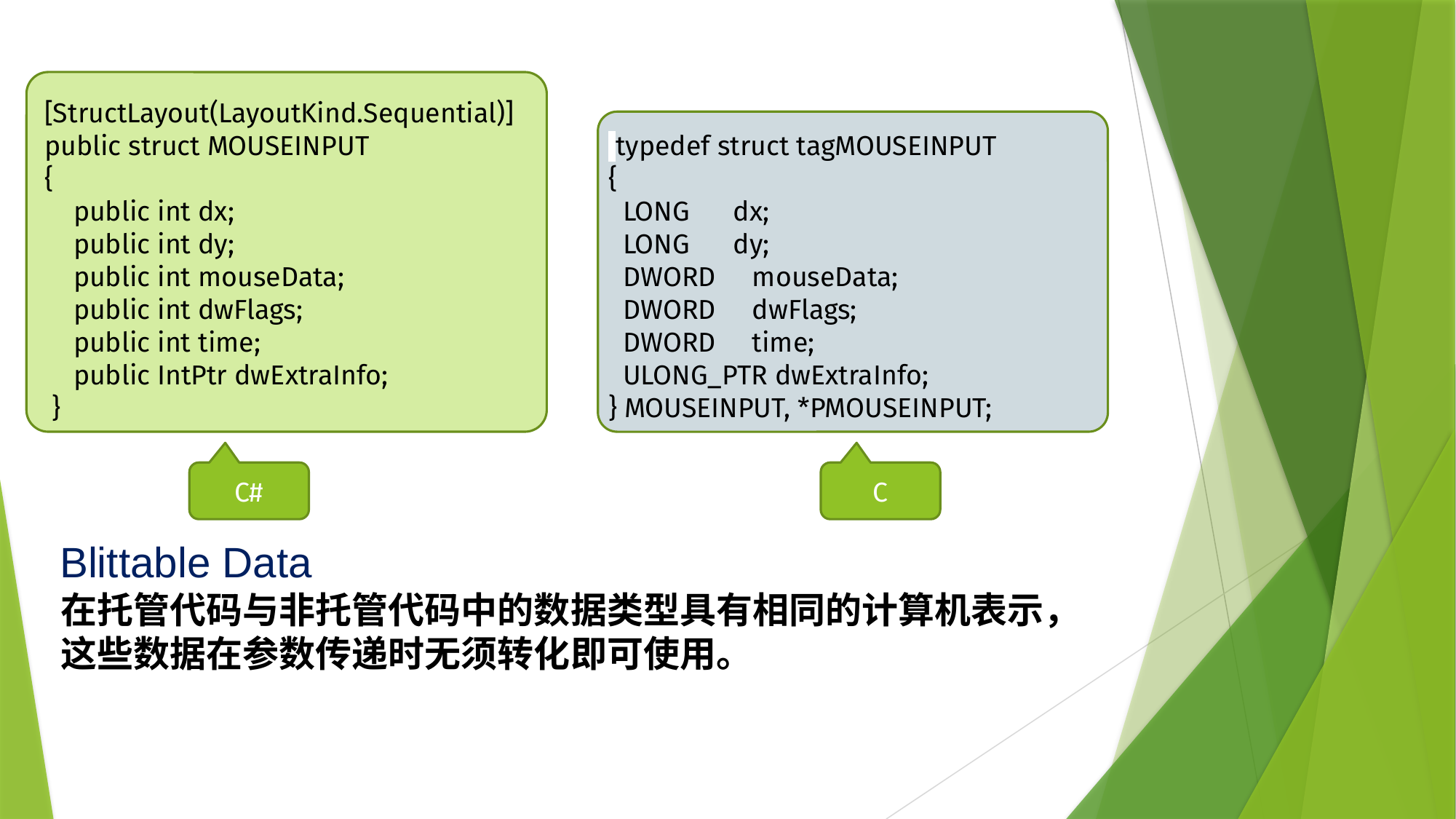

[StructLayout(LayoutKind.Sequential)]
 public struct MOUSEINPUT
 {
     public int dx;
     public int dy;
     public int mouseData;
     public int dwFlags;
     public int time;
     public IntPtr dwExtraInfo;
  }

 typedef struct tagMOUSEINPUT
{
  LONG      dx;
  LONG      dy;
  DWORD     mouseData;
  DWORD     dwFlags;
  DWORD     time;
  ULONG_PTR dwExtraInfo;
} MOUSEINPUT, *PMOUSEINPUT;
C#
C
Blittable Data
在托管代码与非托管代码中的数据类型具有相同的计算机表示，
这些数据在参数传递时无须转化即可使用。